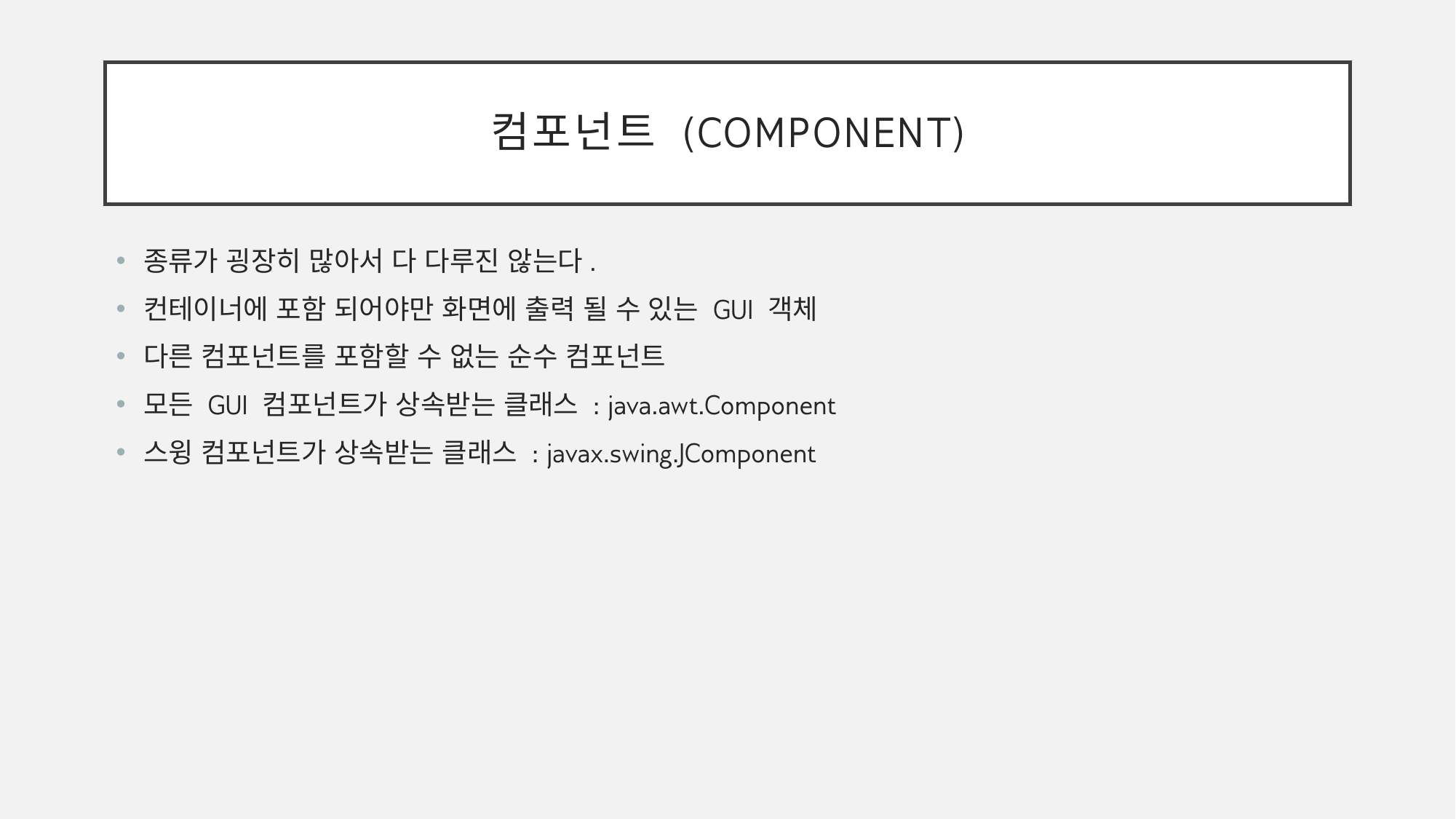

# 컴포넌트 (component)
종류가 굉장히 많아서 다 다루진 않는다.
컨테이너에 포함 되어야만 화면에 출력 될 수 있는 GUI 객체
다른 컴포넌트를 포함할 수 없는 순수 컴포넌트
모든 GUI 컴포넌트가 상속받는 클래스 : java.awt.Component
스윙 컴포넌트가 상속받는 클래스 : javax.swing.JComponent